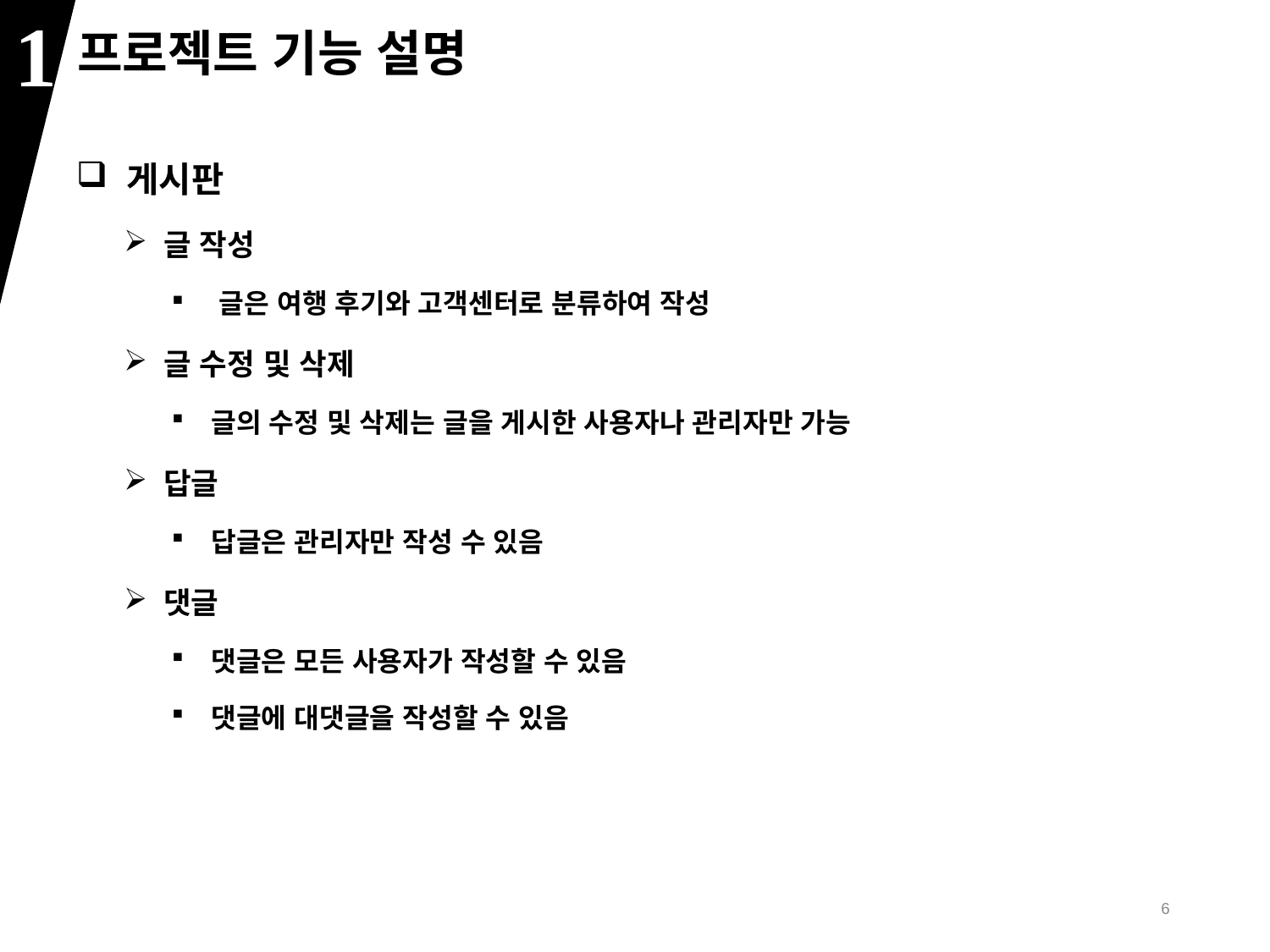

1
프로젝트 기능 설명

 게시판
글 작성
글은 여행 후기와 고객센터로 분류하여 작성
글 수정 및 삭제
글의 수정 및 삭제는 글을 게시한 사용자나 관리자만 가능
답글
답글은 관리자만 작성 수 있음
댓글
댓글은 모든 사용자가 작성할 수 있음
댓글에 대댓글을 작성할 수 있음
6